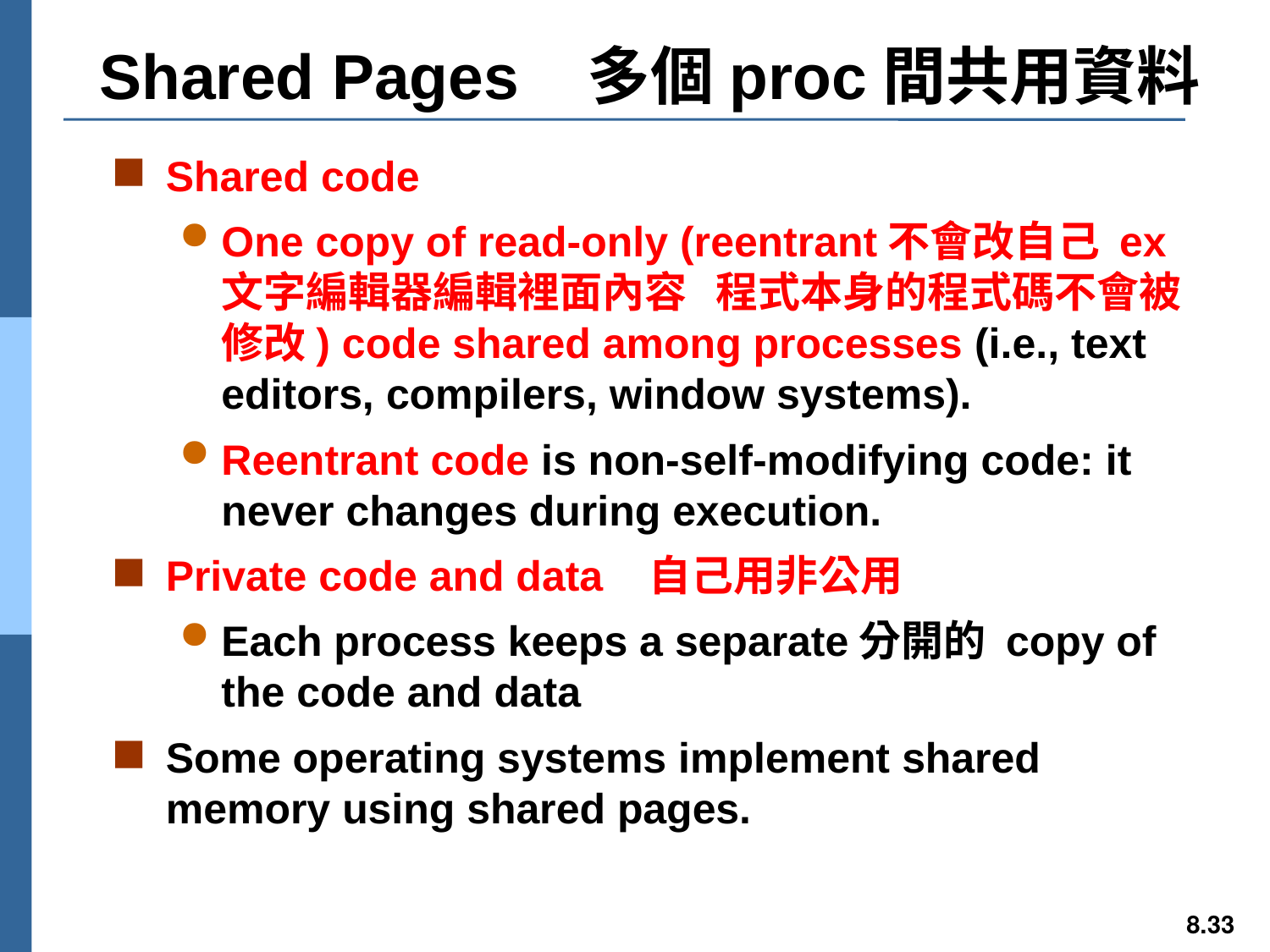

# Shared Pages   多個proc間共用資料
Shared code
One copy of read-only (reentrant不會改自己 ex文字編輯器編輯裡面內容   程式本身的程式碼不會被修改) code shared among processes (i.e., text editors, compilers, window systems).
Reentrant code is non-self-modifying code: it never changes during execution.
Private code and data   自己用非公用
Each process keeps a separate分開的 copy of the code and data
Some operating systems implement shared memory using shared pages.